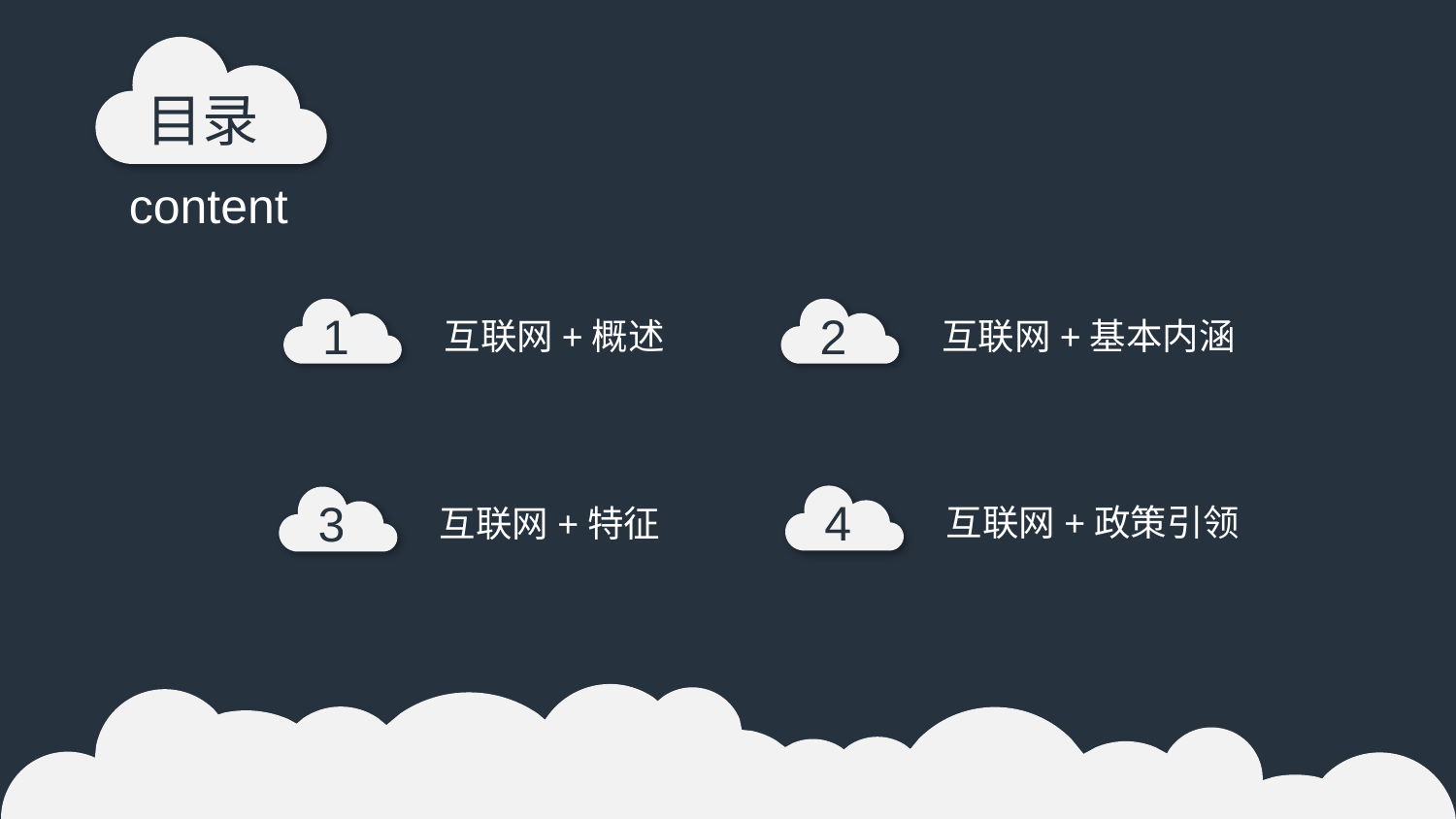

目录
content
1

2

互联网+概述
互联网+基本内涵
4

3

互联网+政策引领
互联网+特征